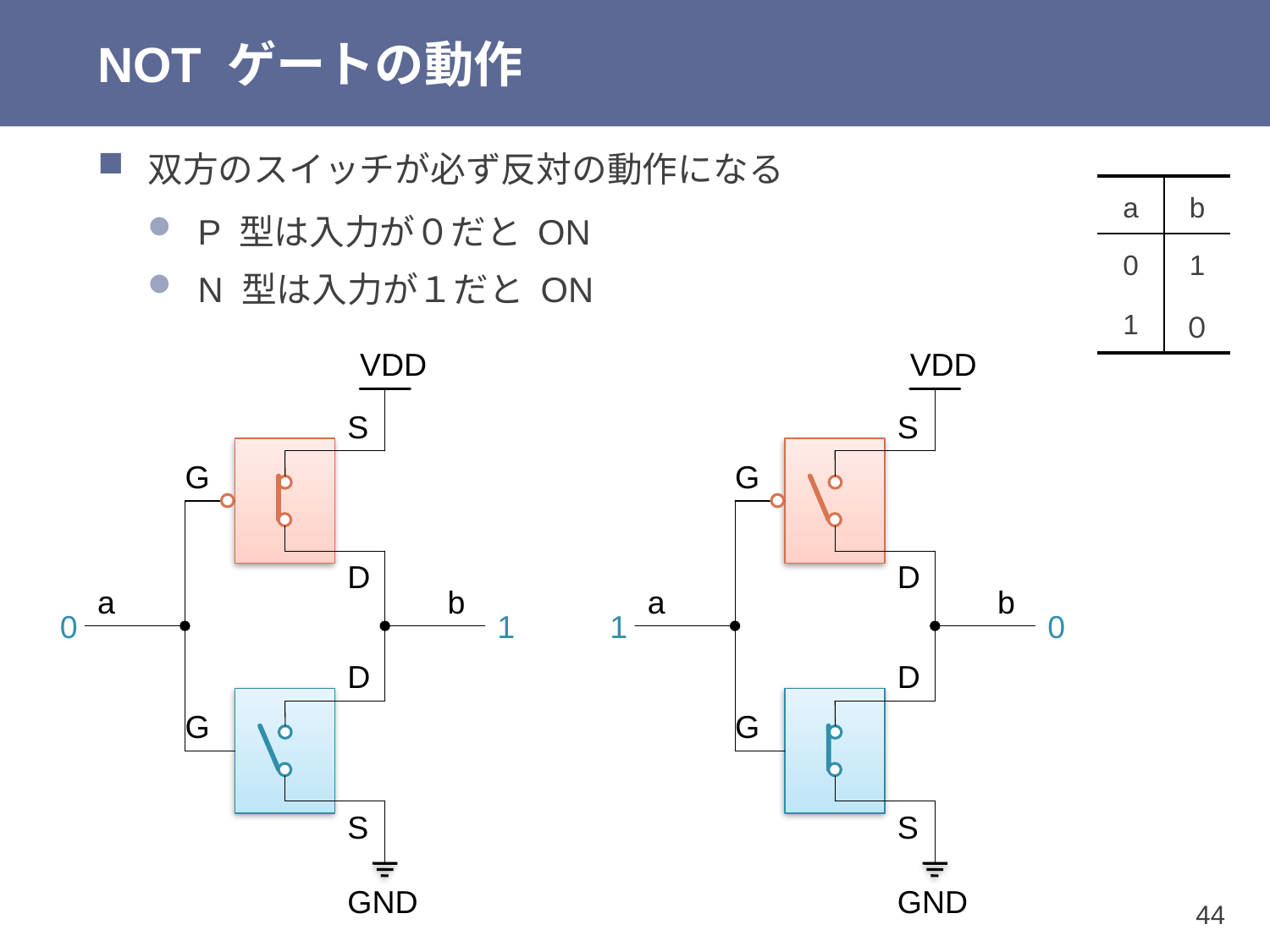

# NOT ゲートの動作
| a | b |
| --- | --- |
| 0 | 1 |
| 1 | ０ |
双方のスイッチが必ず反対の動作になる
P 型は入力が０だと ON
N 型は入力が１だと ON
VDD
VDD
S

G

D

S

G

D

a
b
a
b
0
1
1
0
D

G

S
D

G

S
GND
GND